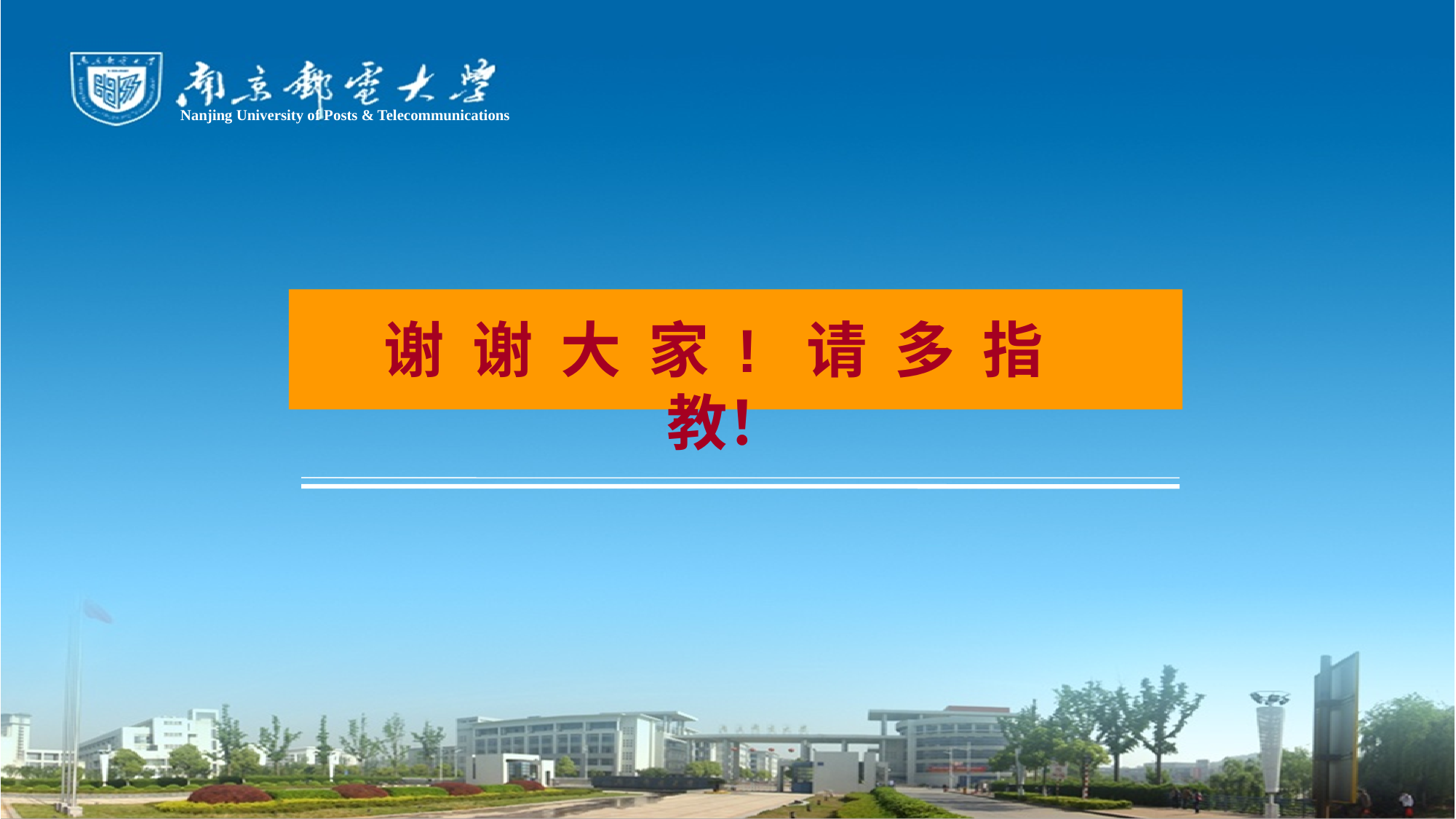

Nanjing University of Posts & Telecommunications

谢  谢  大  家 !  请  多  指   教！